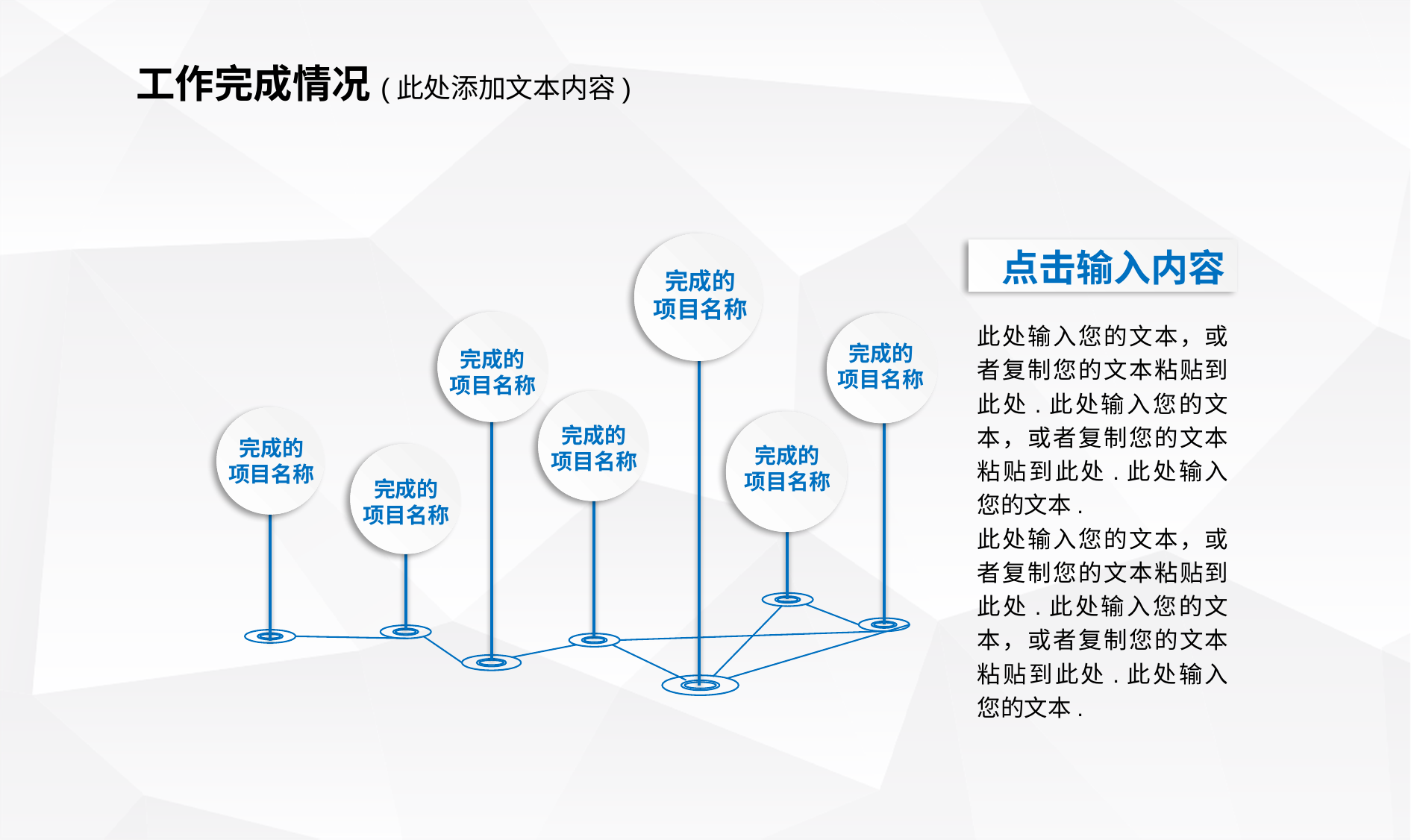

工作完成情况(此处添加文本内容)

点击输入内容

完成的
项目名称
此处输入您的文本，或者复制您的文本粘贴到此处.此处输入您的文本，或者复制您的文本粘贴到此处.此处输入您的文本.
此处输入您的文本，或者复制您的文本粘贴到此处.此处输入您的文本，或者复制您的文本粘贴到此处.此处输入您的文本.

完成的
项目名称
完成的
项目名称

完成的
项目名称
完成的
项目名称
完成的
项目名称

完成的
项目名称